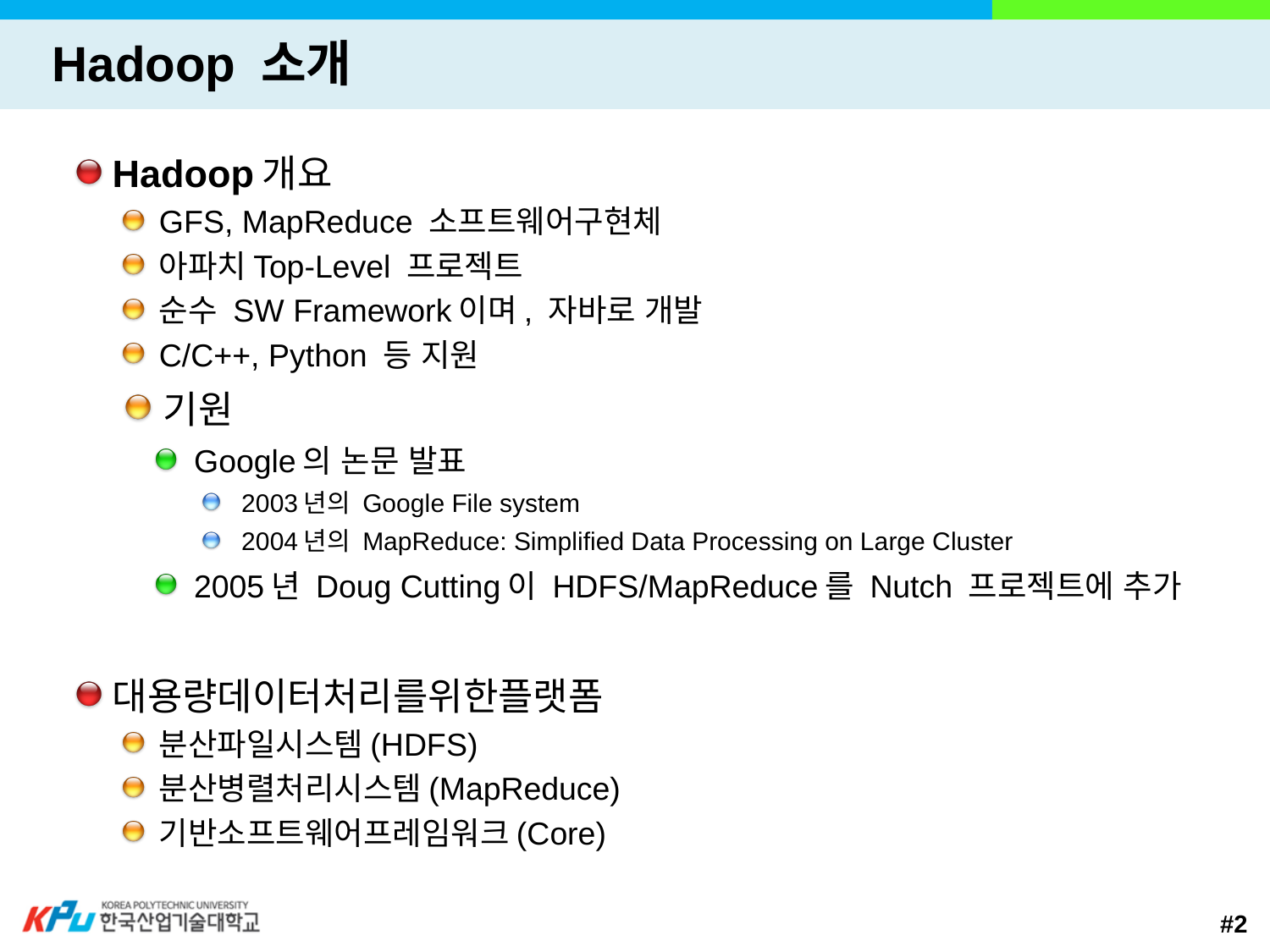

# Hadoop 소개
Hadoop개요
GFS, MapReduce 소프트웨어구현체
아파치Top-Level 프로젝트
순수 SW Framework이며, 자바로 개발
C/C++, Python 등 지원
기원
Google의 논문 발표
2003년의 Google File system
2004년의 MapReduce: Simplified Data Processing on Large Cluster
2005년 Doug Cutting이 HDFS/MapReduce를 Nutch 프로젝트에 추가

대용량데이터처리를위한플랫폼
분산파일시스템(HDFS)
분산병렬처리시스템(MapReduce)
기반소프트웨어프레임워크(Core)